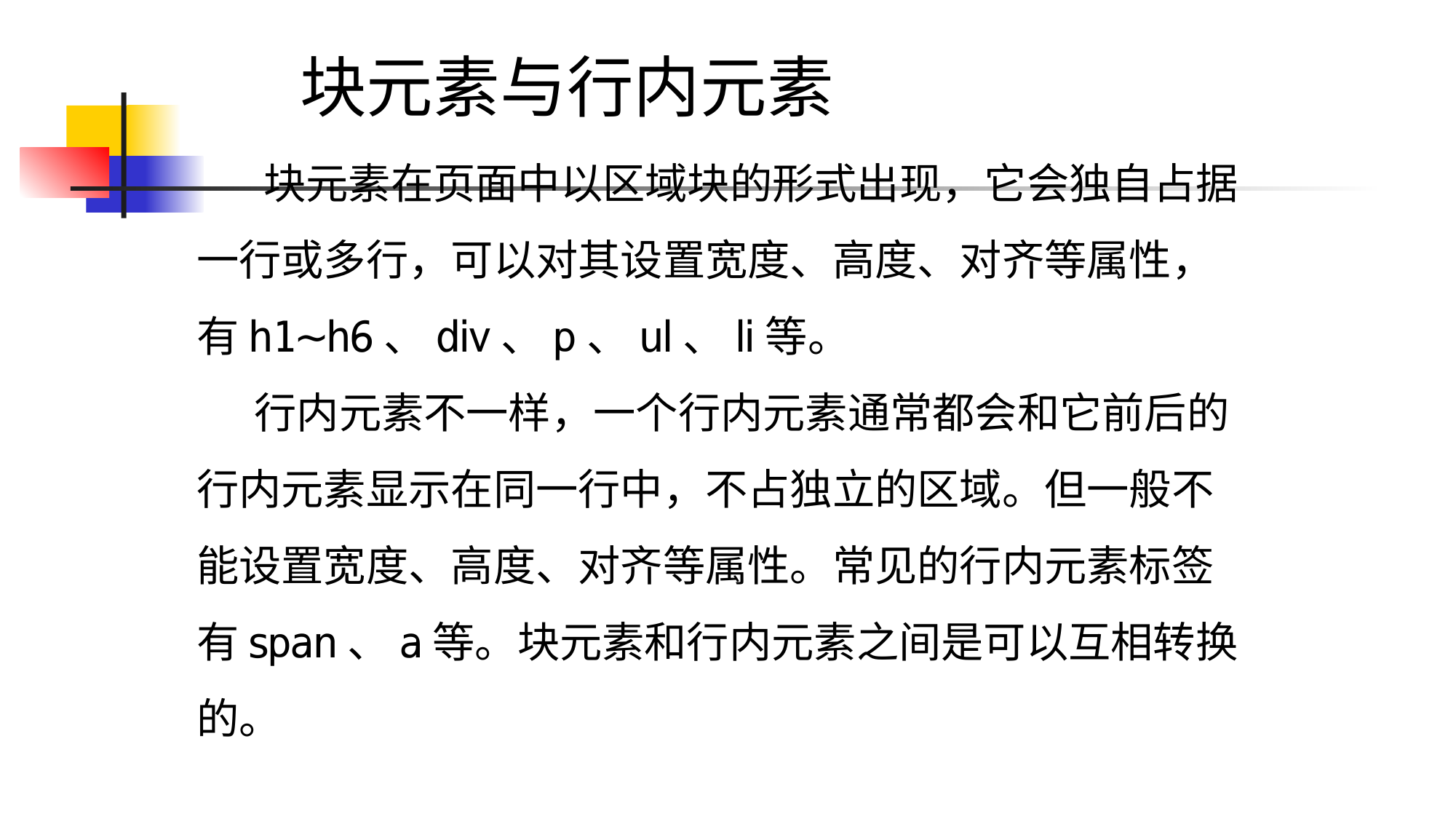

块元素与行内元素
      块元素在页面中以区域块的形式出现，它会独自占据一行或多行，可以对其设置宽度、高度、对齐等属性，有h1~h6、div、p、ul、li等。
     行内元素不一样，一个行内元素通常都会和它前后的行内元素显示在同一行中，不占独立的区域。但一般不能设置宽度、高度、对齐等属性。常见的行内元素标签有span、a等。块元素和行内元素之间是可以互相转换的。